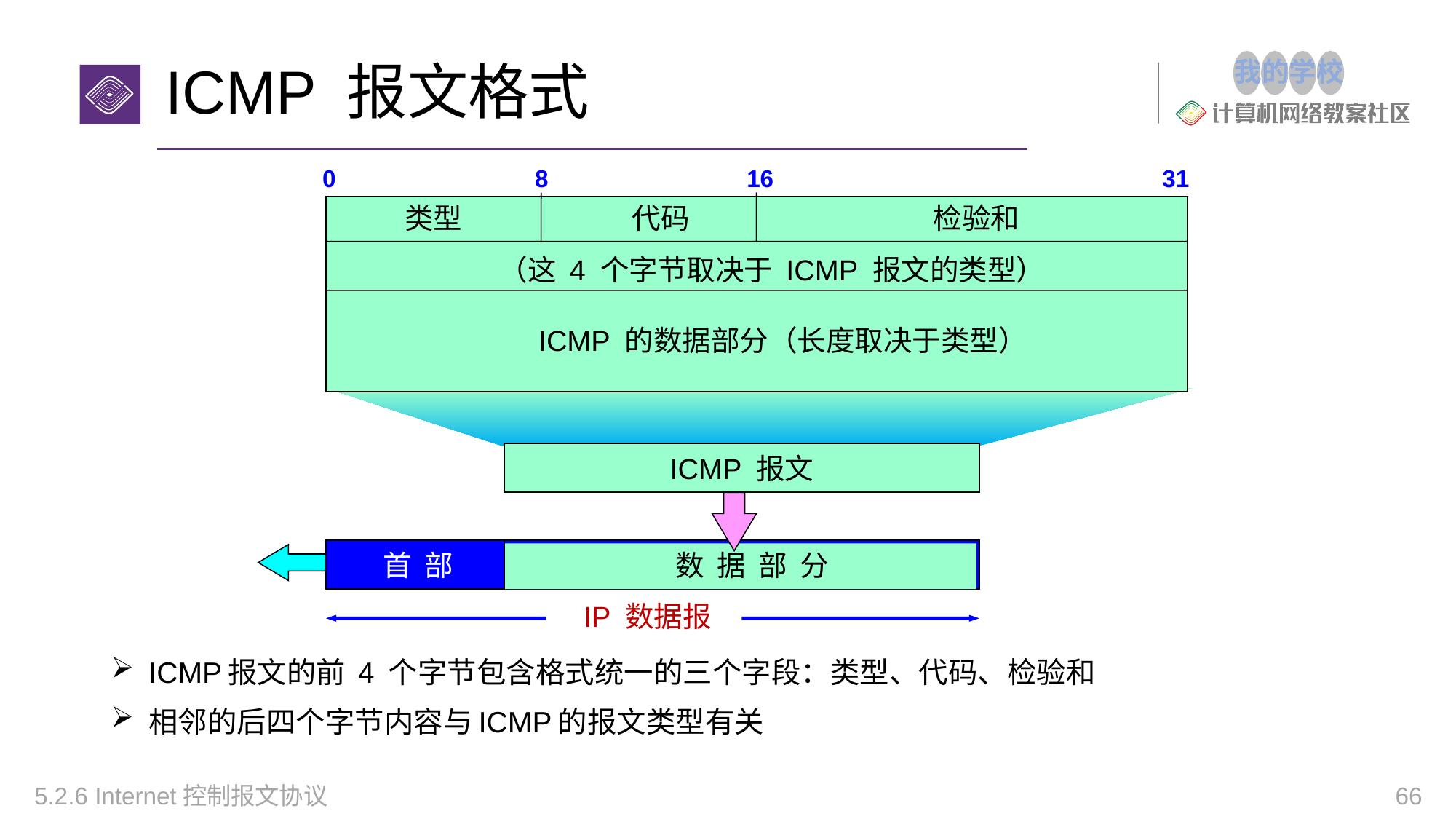

ICMP 报文格式 格式

0
8
16
31

类型
代码
检验和

（这 4 个字节取决于 ICMP 报文的类型）
ICMP 的数据部分（长度取决于类型）

ICMP 报文

首  部
数  据  部  分

IP 数据报

ICMP报文的前 4 个字节包含格式统一的三个字段：类型、代码、检验和
相邻的后四个字节内容与ICMP的报文类型有关

5.2.6 Internet控制报文协议
66